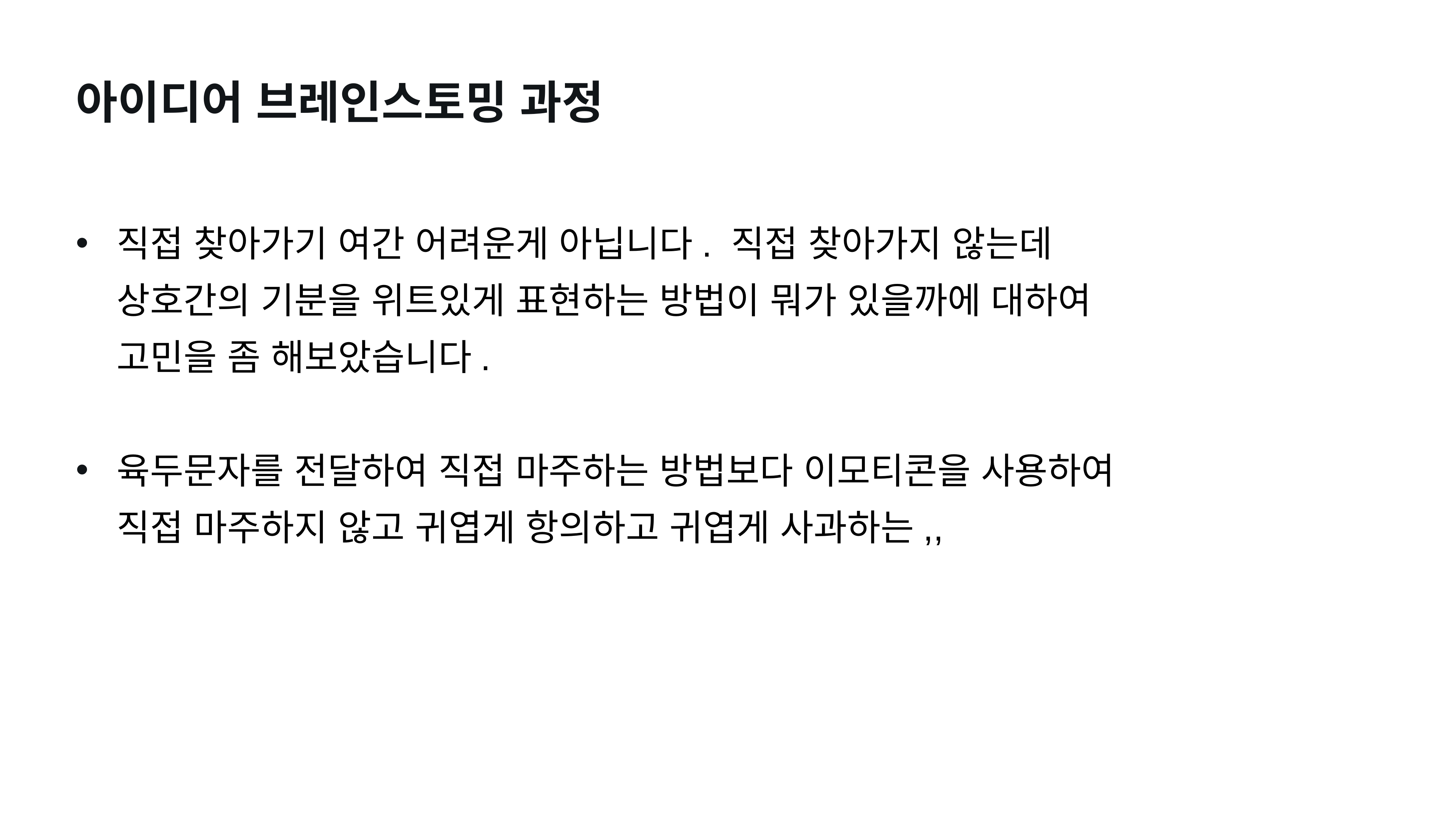

아이디어 브레인스토밍 과정
직접 찾아가기 여간 어려운게 아닙니다. 직접 찾아가지 않는데 상호간의 기분을 위트있게 표현하는 방법이 뭐가 있을까에 대하여 고민을 좀 해보았습니다.

육두문자를 전달하여 직접 마주하는 방법보다 이모티콘을 사용하여 직접 마주하지 않고 귀엽게 항의하고 귀엽게 사과하는,,